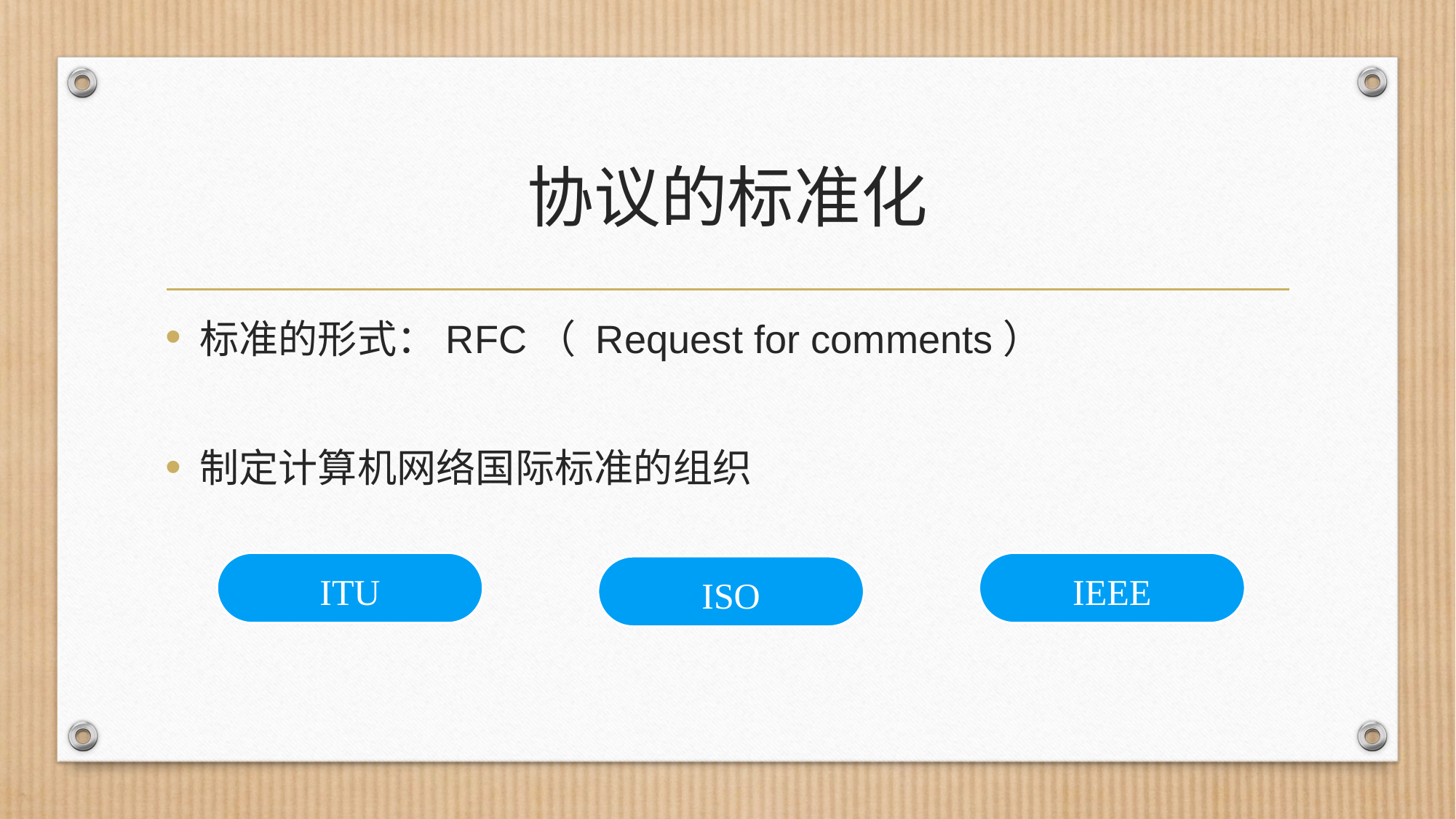

# 协议的标准化
标准的形式：RFC（ Request for comments）

制定计算机网络国际标准的组织

ITU

IEEE

ISO